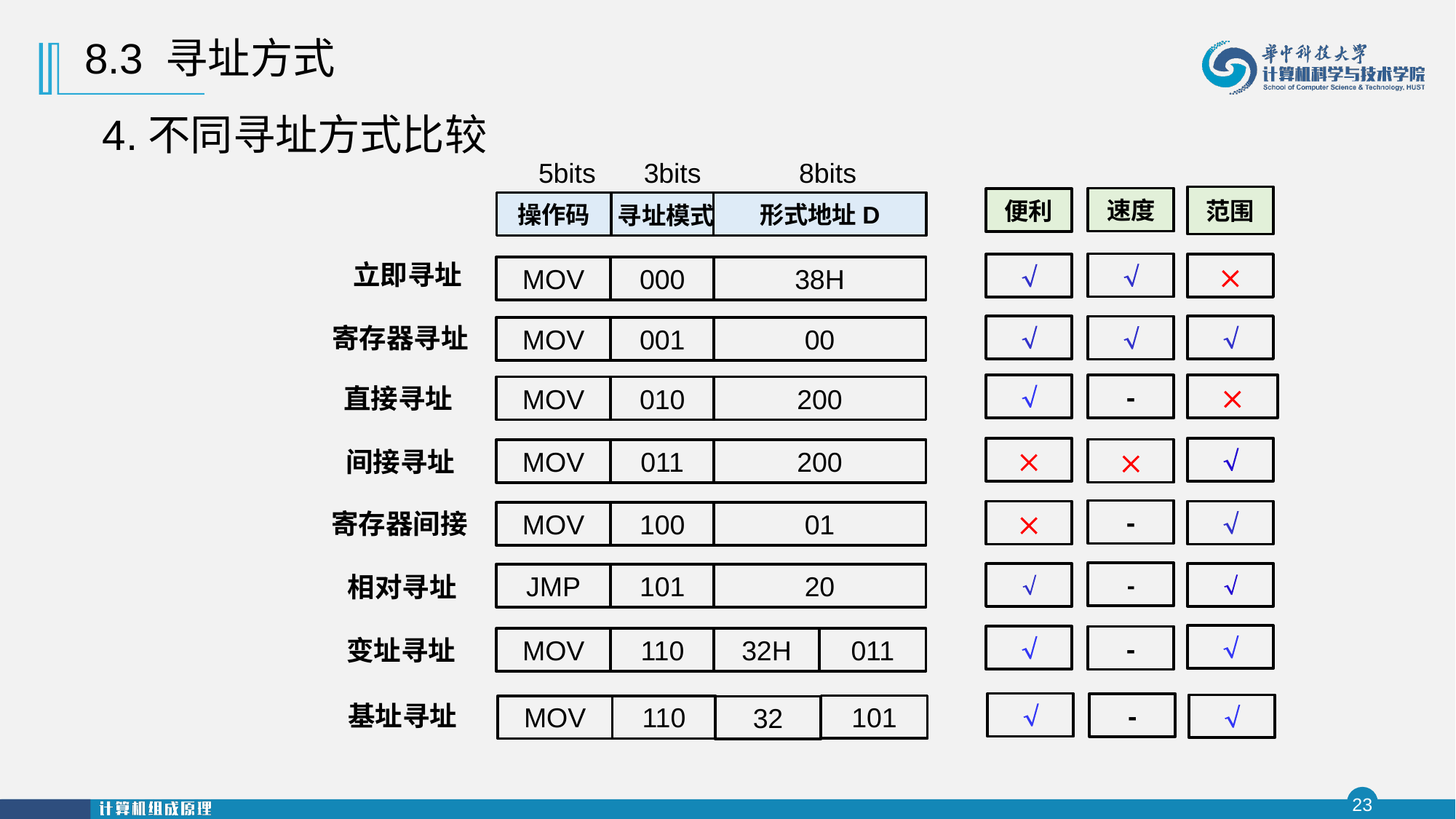

8.3 寻址方式
4.不同寻址方式比较
5bits
3bits
8bits
范围
速度
便利
操作码
  寻址模式
形式地址D
立即寻址
√
×
√
MOV
  000
38H
寄存器寻址
√
√
√
MOV
  001
00
直接寻址
×
√
-
MOV
  010
200
间接寻址
√
×
×
MOV
  011
200
寄存器间接
-
√
×
MOV
  100
01
相对寻址
-
√
√
JMP
  101
20
变址寻址
√
√
-
32H
011
MOV
  110
基址寻址
√
-
√
101
MOV
  110
32